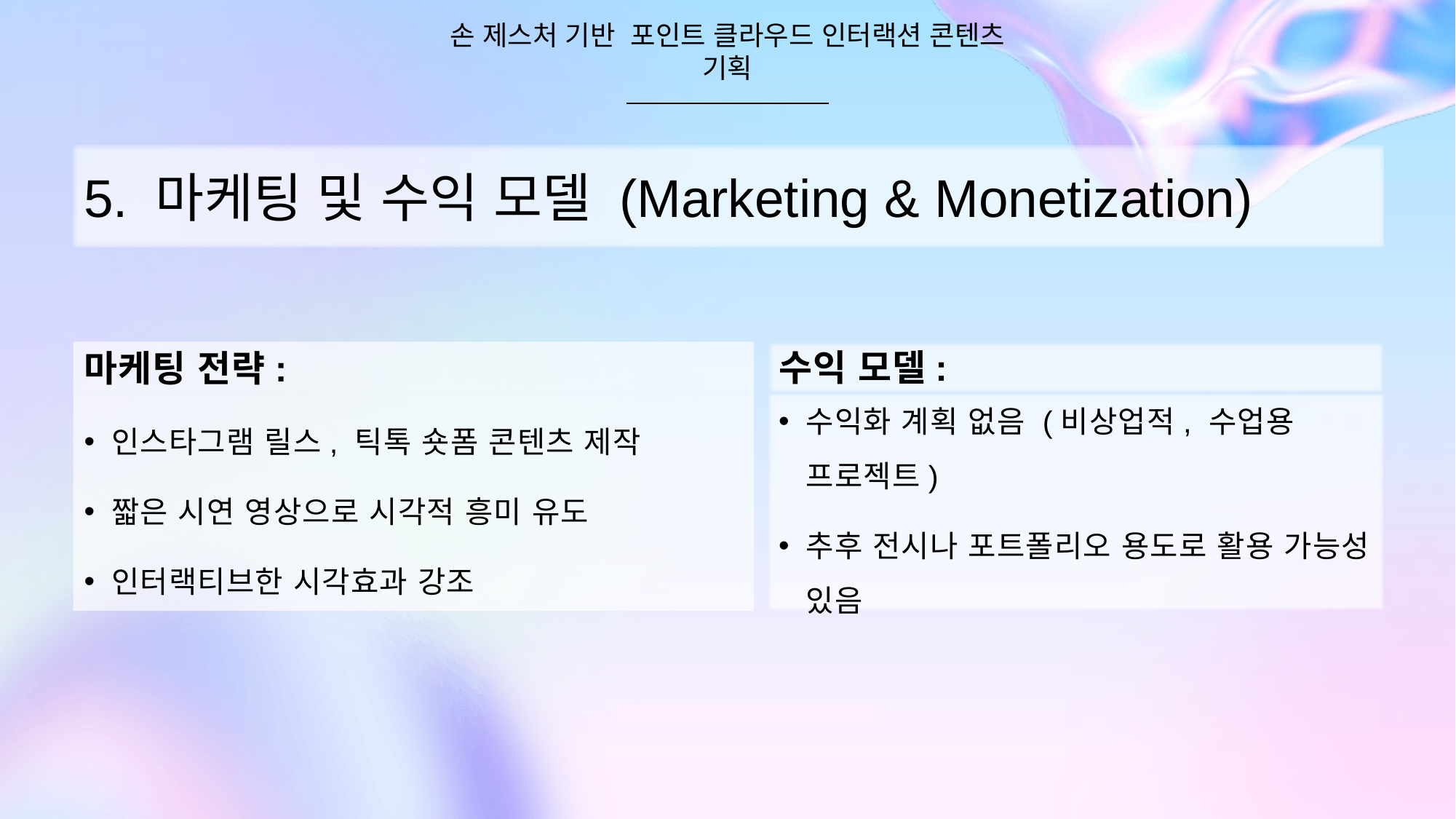

손 제스처 기반  포인트 클라우드 인터랙션 콘텐츠 기획
5. 마케팅 및 수익 모델 (Marketing & Monetization)
수익 모델:
마케팅 전략:
수익화 계획 없음 (비상업적, 수업용 프로젝트)
추후 전시나 포트폴리오 용도로 활용 가능성 있음
인스타그램 릴스, 틱톡 숏폼 콘텐츠 제작
짧은 시연 영상으로 시각적 흥미 유도
인터랙티브한 시각효과 강조